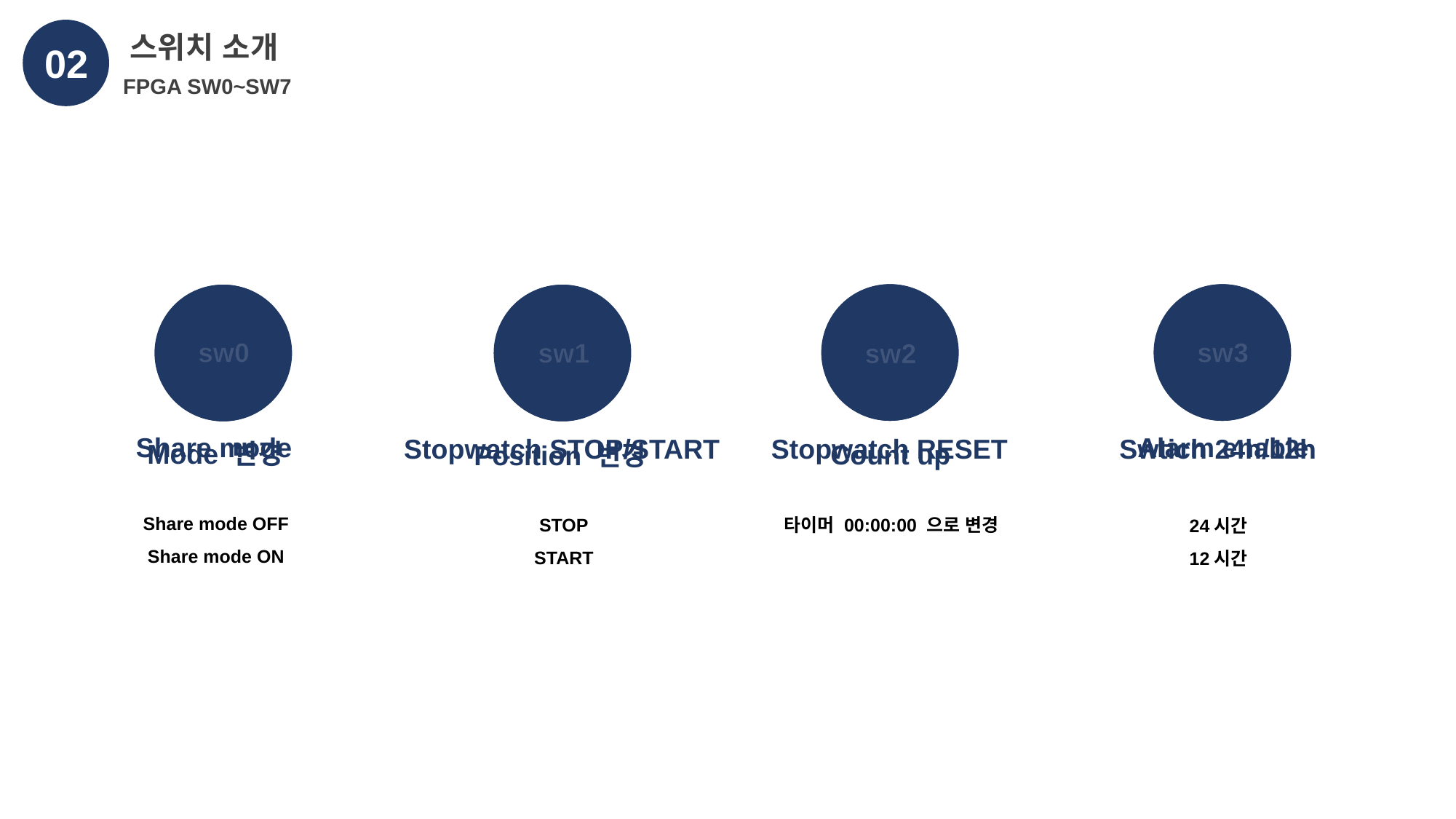

스위치 소개
02
FPGA SW0~SW7

sw6
sw5
sw7
sw4
Share mode
Stopwatch STOP/START
Stopwatch RESET
Swtich 24h/12h

sw0
sw3
sw1
sw2
Alarm enable
Mode 변경
Count up
Position 변경
Share mode OFF
Share mode ON
STOP
START
타이머 00:00:00 으로 변경
24시간
12시간